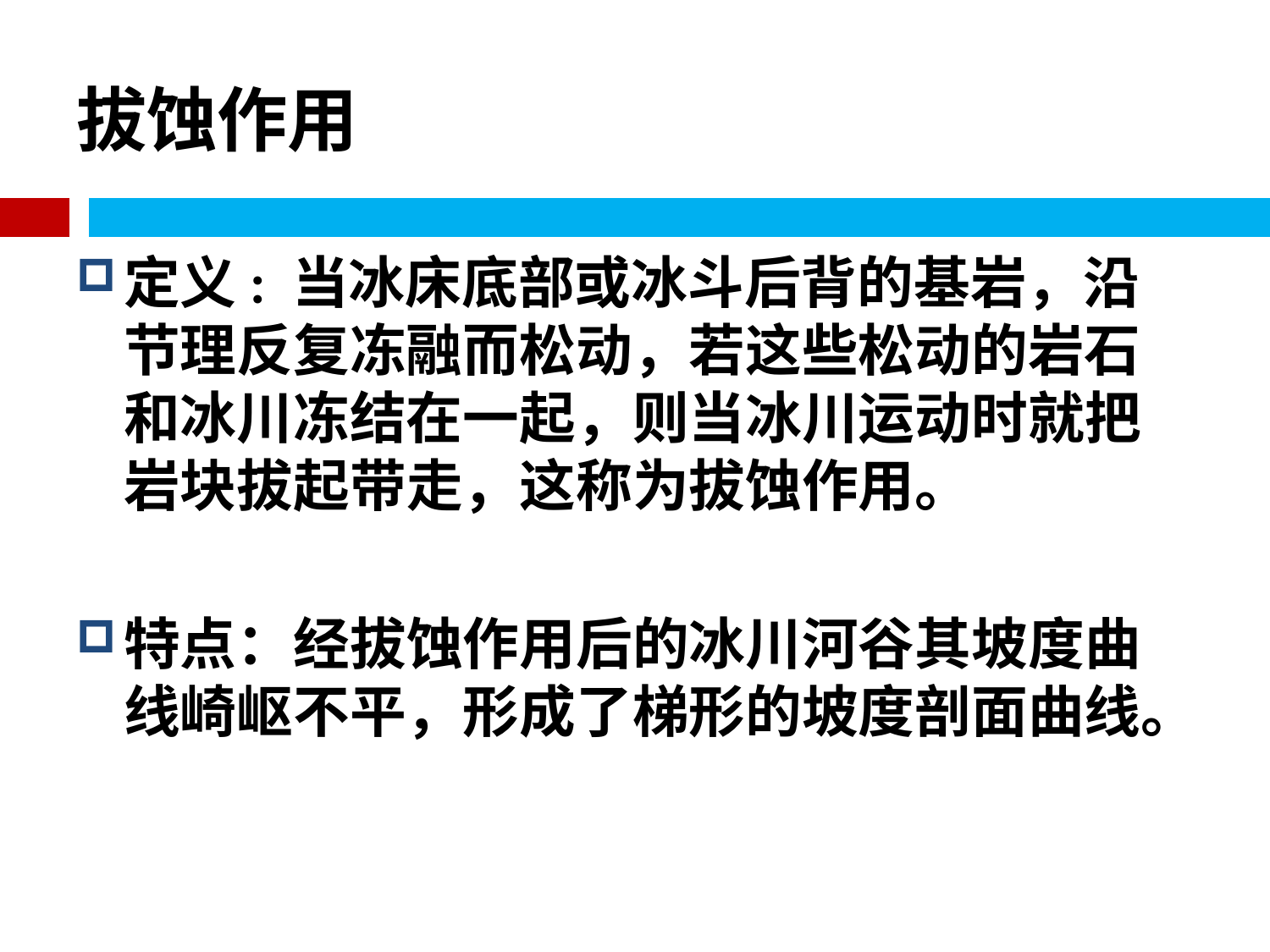

# 拔蚀作用
定义: 当冰床底部或冰斗后背的基岩，沿节理反复冻融而松动，若这些松动的岩石和冰川冻结在一起，则当冰川运动时就把岩块拔起带走，这称为拔蚀作用。

特点：经拔蚀作用后的冰川河谷其坡度曲线崎岖不平，形成了梯形的坡度剖面曲线。